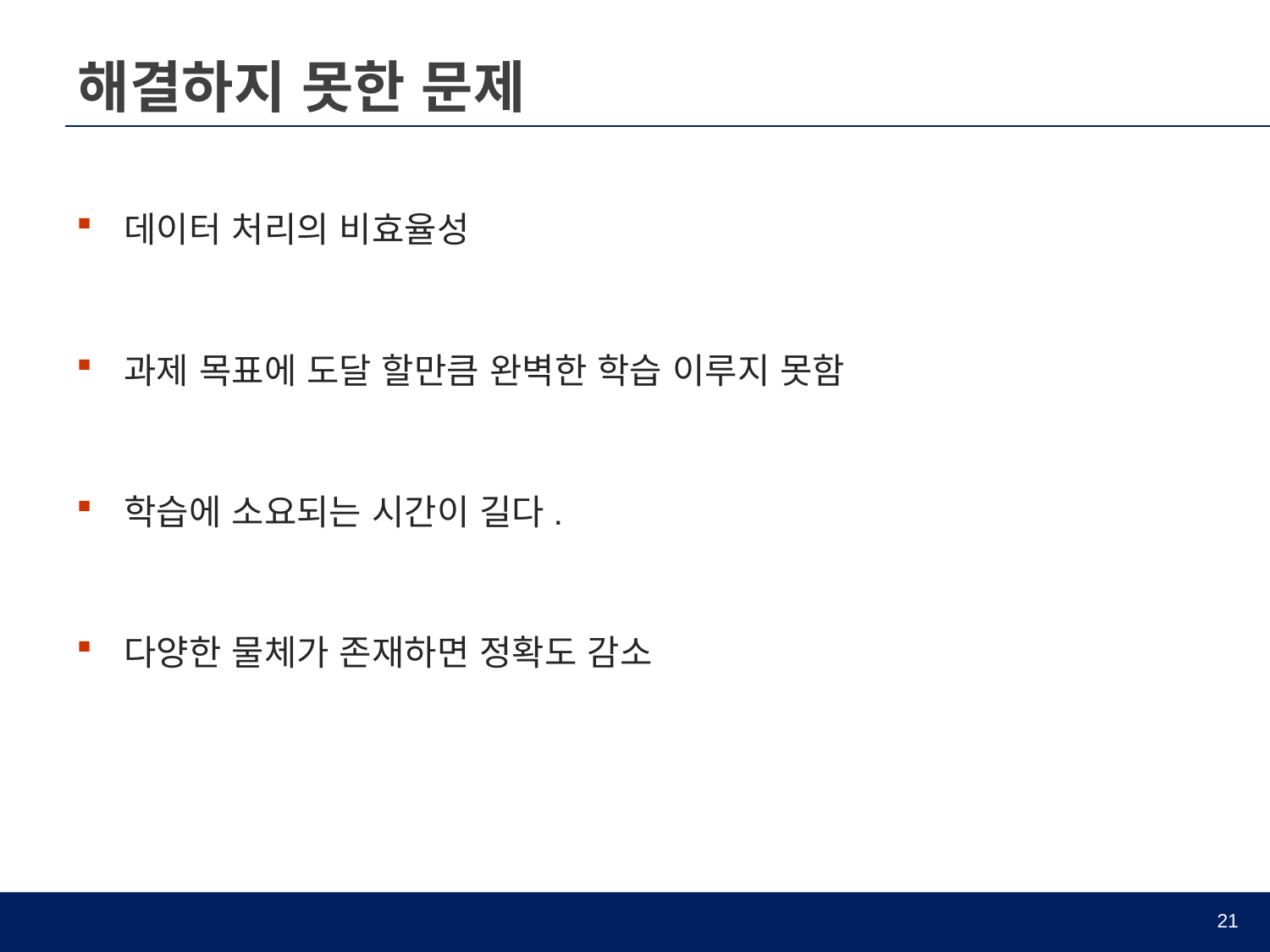

# 해결하지 못한 문제
데이터 처리의 비효율성

과제 목표에 도달 할만큼 완벽한 학습 이루지 못함

학습에 소요되는 시간이 길다.

다양한 물체가 존재하면 정확도 감소
21